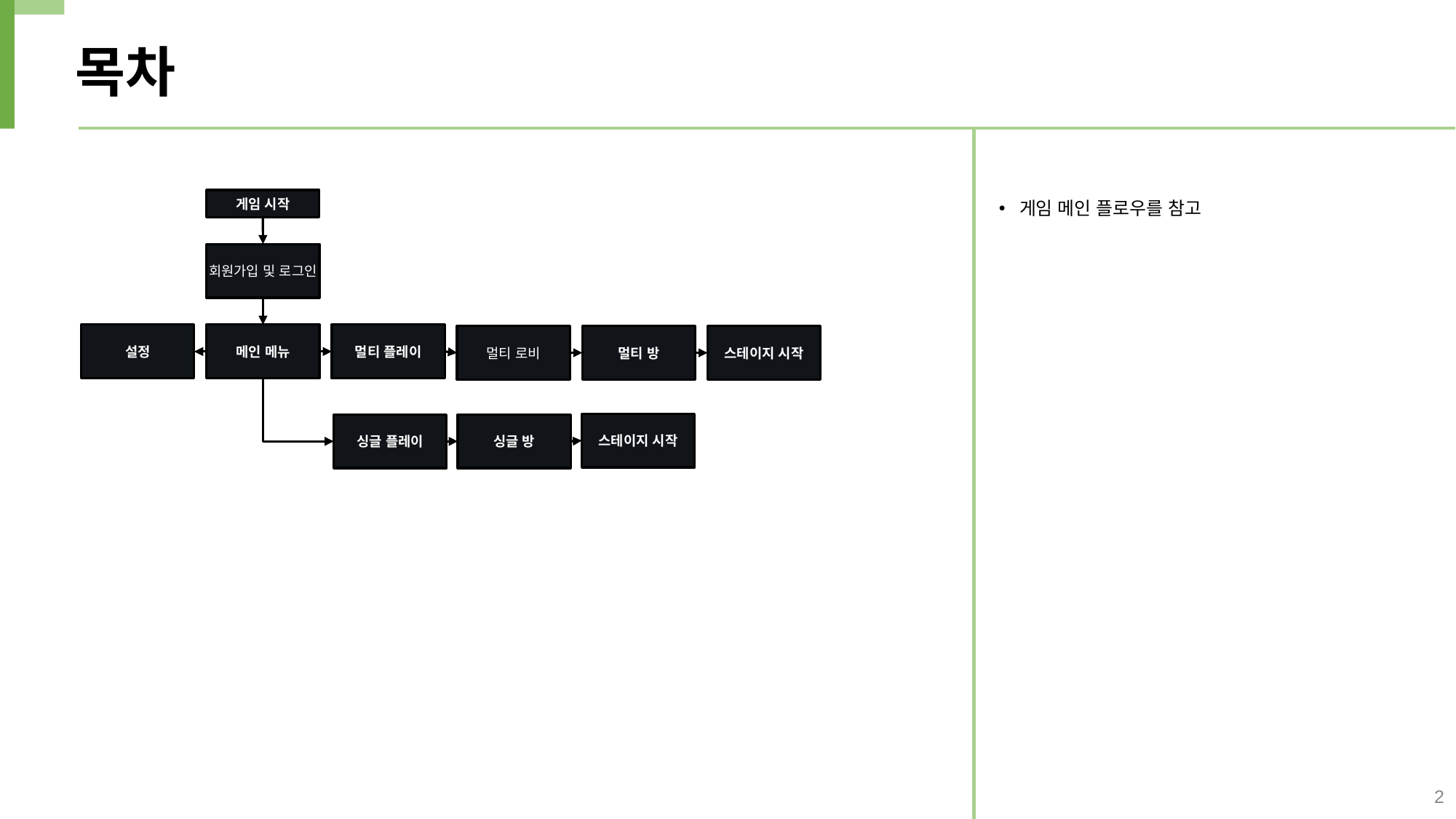

목차
게임 메인 플로우를 참고
게임 시작
회원가입 및 로그인
설정
메인 메뉴
멀티 플레이
멀티 로비
멀티 방
스테이지 시작
스테이지 시작
싱글 플레이
싱글 방
2